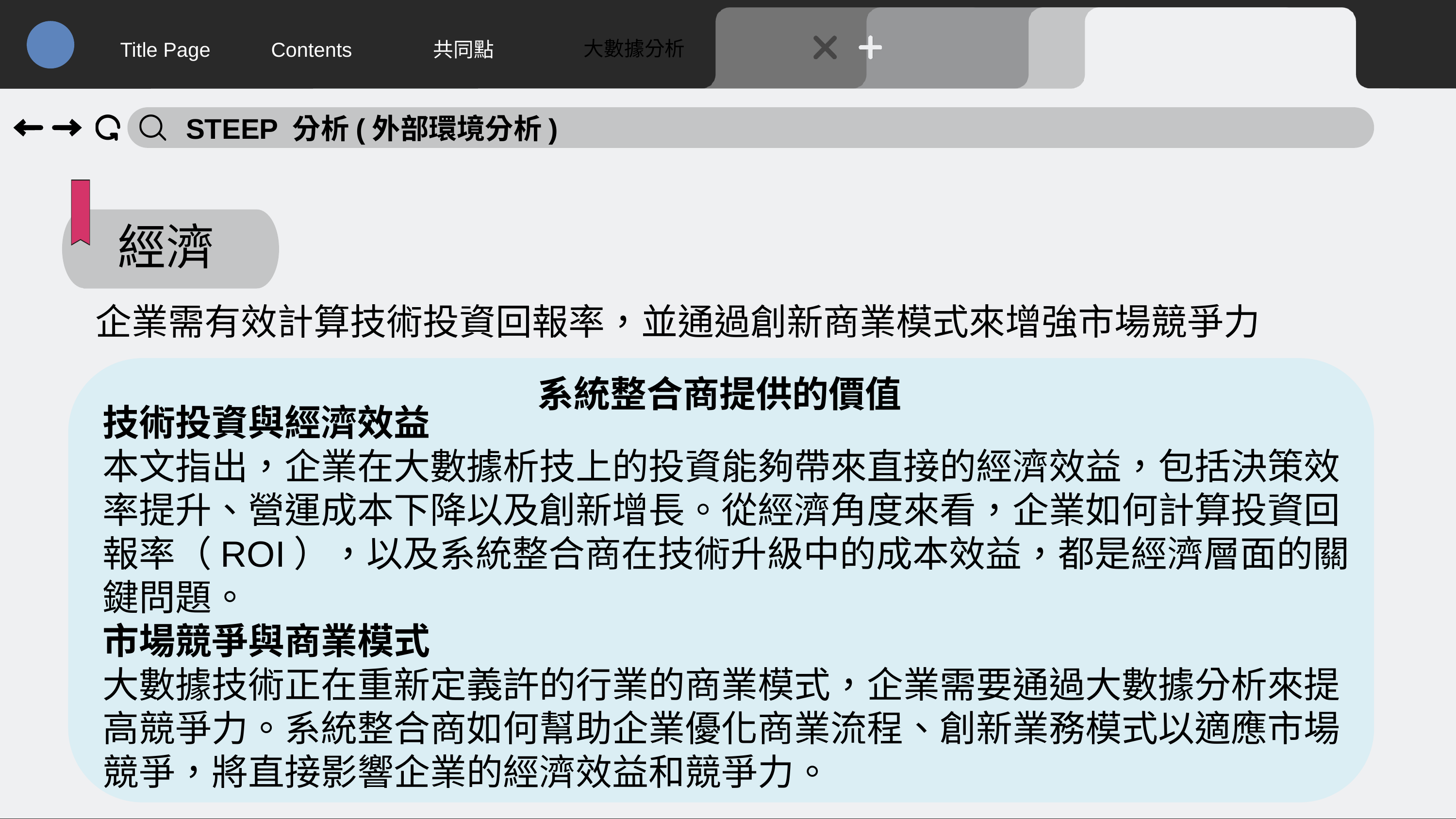

大數據分析
Title Page
Contents
共同點

STEEP 分析(外部環境分析)

經濟
企業需有效計算技術投資回報率，並通過創新商業模式來增強市場競爭力

系統整合商提供的價值
技術投資與經濟效益
本文指出，企業在大數據析技上的投資能夠帶來直接的經濟效益，包括決策效率提升、營運成本下降以及創新增長。從經濟角度來看，企業如何計算投資回報率（ROI），以及系統整合商在技術升級中的成本效益，都是經濟層面的關鍵問題。
市場競爭與商業模式
大數據技術正在重新定義許的行業的商業模式，企業需要通過大數據分析來提高競爭力。系統整合商如何幫助企業優化商業流程、創新業務模式以適應市場競爭，將直接影響企業的經濟效益和競爭力。
15